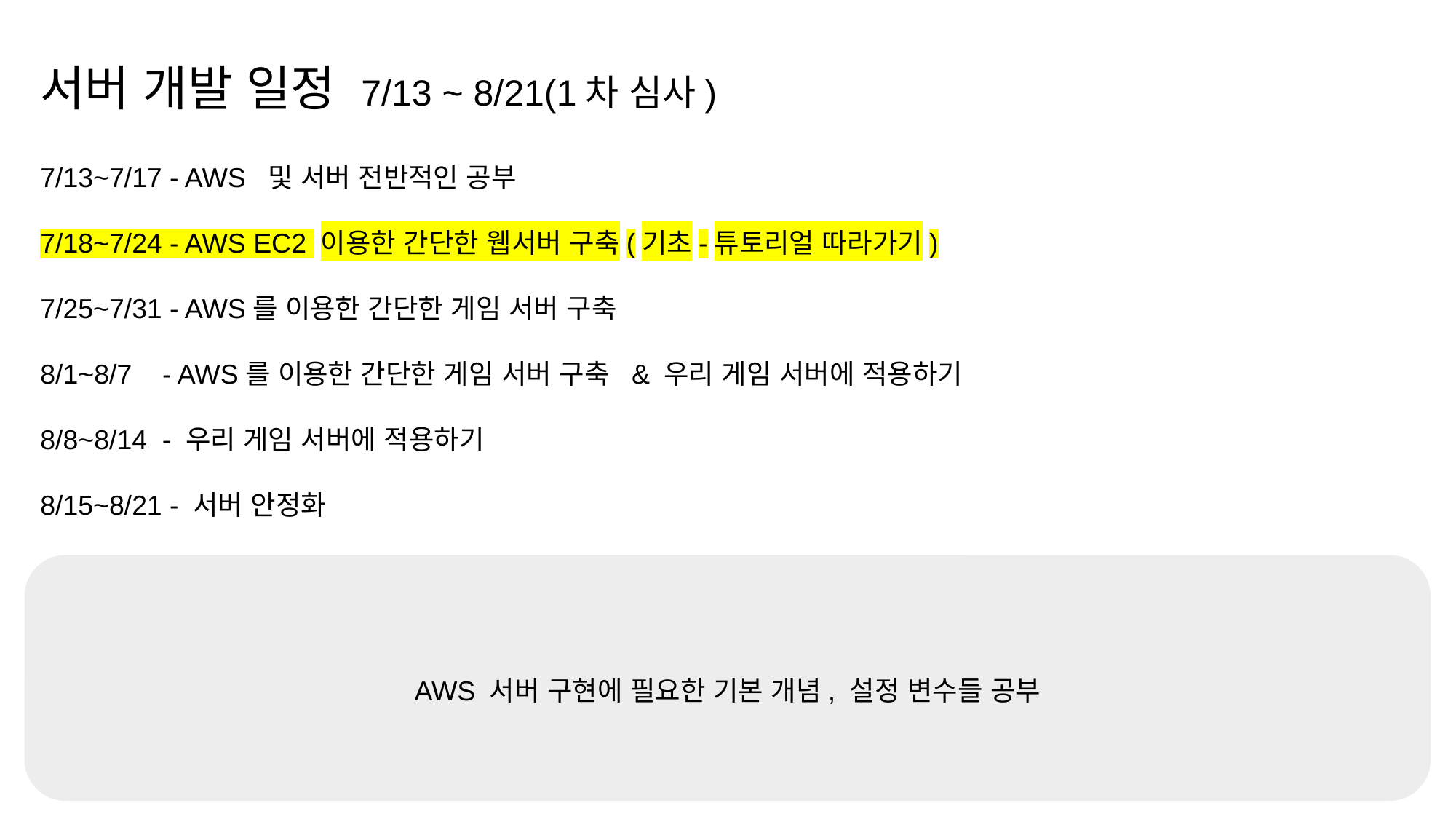

서버 개발 일정 7/13 ~ 8/21(1차 심사)

7/13~7/17 - AWS  및 서버 전반적인 공부

7/18~7/24 - AWS EC2 이용한 간단한 웹서버 구축(기초-튜토리얼 따라가기)

7/25~7/31 - AWS를 이용한 간단한 게임 서버 구축

8/1~8/7    - AWS를 이용한 간단한 게임 서버 구축  & 우리 게임 서버에 적용하기

8/8~8/14  - 우리 게임 서버에 적용하기

8/15~8/21 - 서버 안정화

AWS 서버 구현에 필요한 기본 개념, 설정 변수들 공부